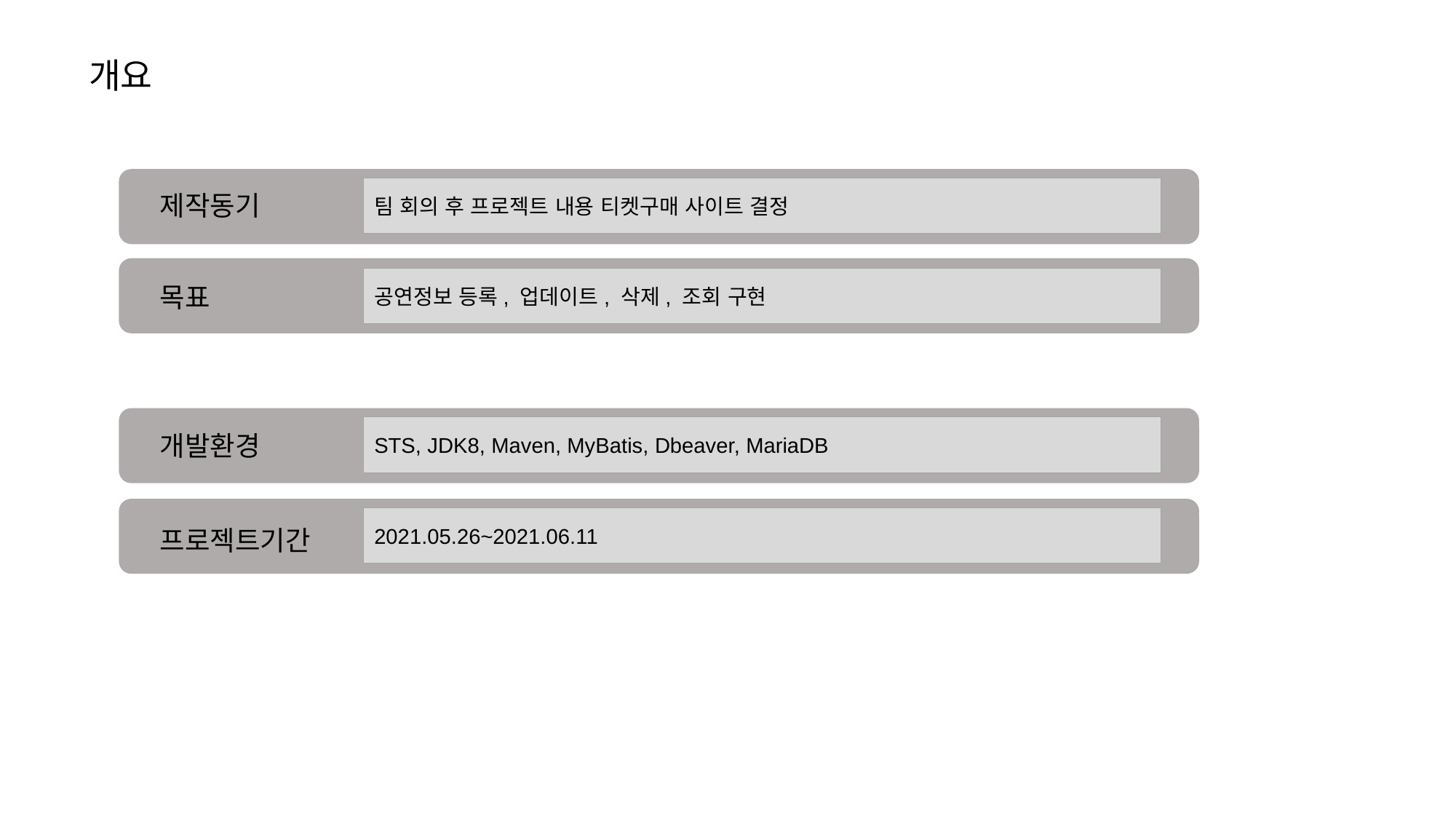

개요

팀 회의 후 프로젝트 내용 티켓구매 사이트 결정
제작동기

공연정보 등록, 업데이트, 삭제, 조회 구현
목표

STS, JDK8, Maven, MyBatis, Dbeaver, MariaDB
개발환경

2021.05.26~2021.06.11
프로젝트기간